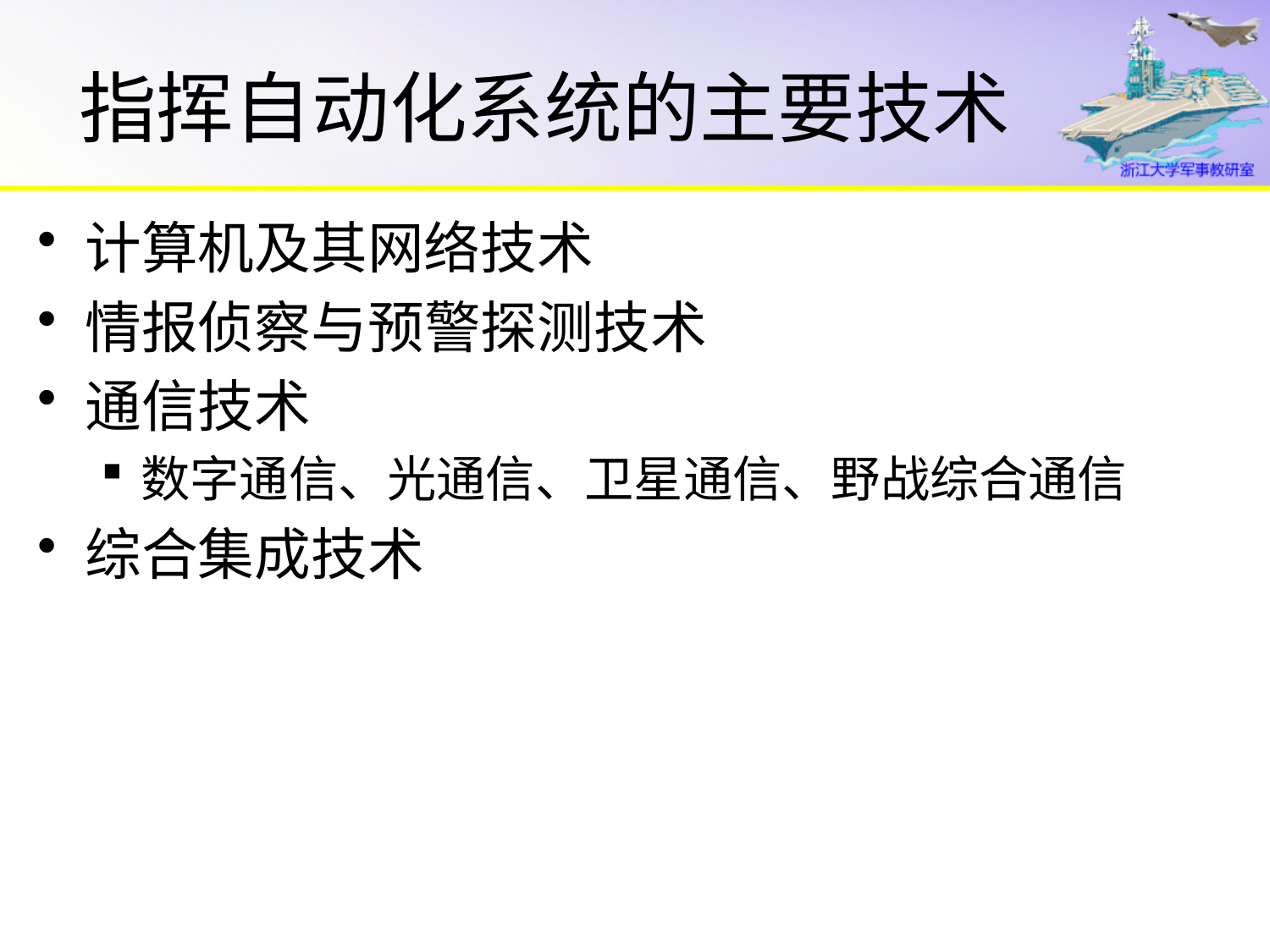

# 指挥自动化系统的主要技术
计算机及其网络技术
情报侦察与预警探测技术
通信技术
数字通信、光通信、卫星通信、野战综合通信
综合集成技术